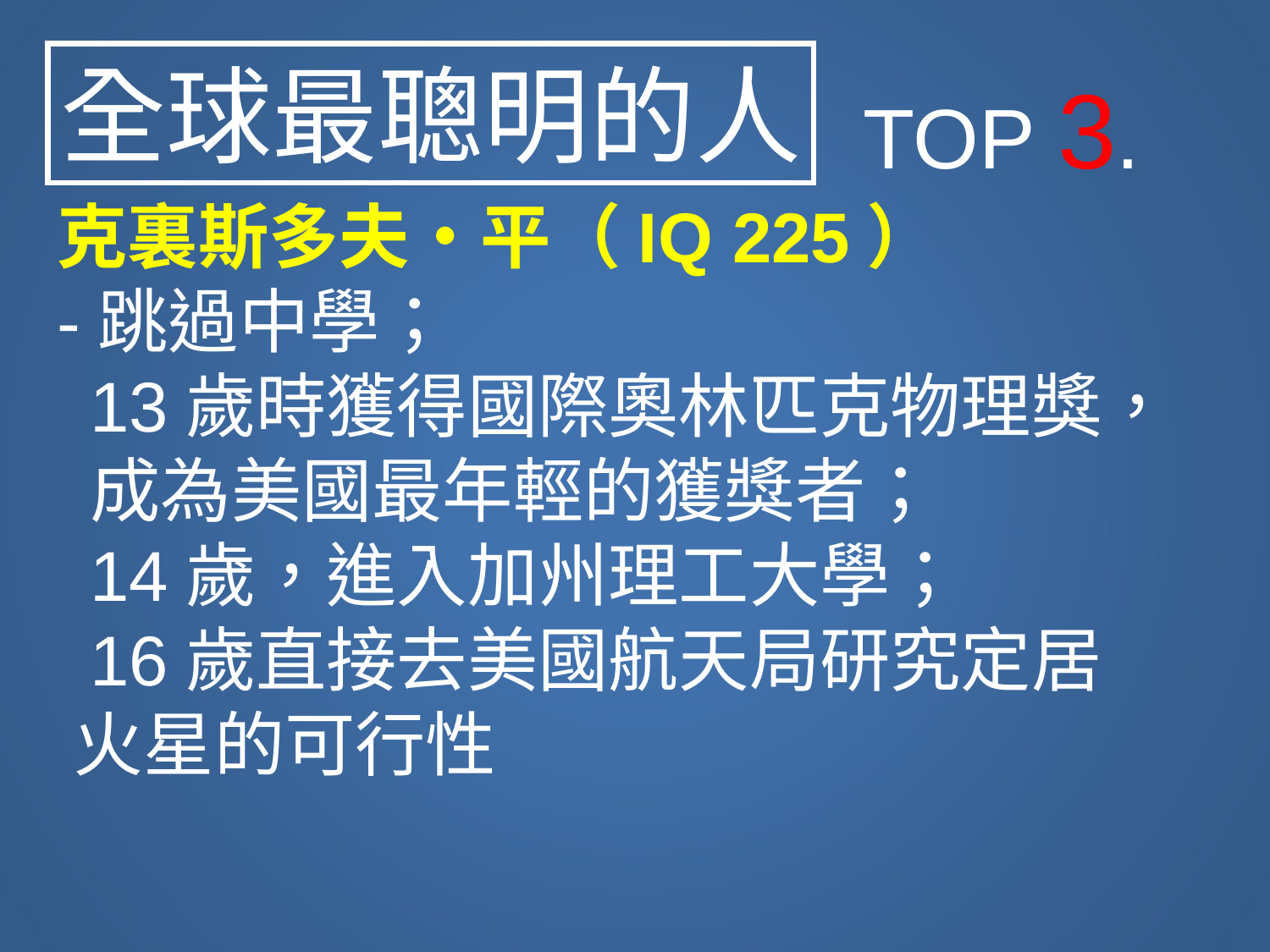

全球最聰明的人
TOP 3.
克裏斯多夫‧平（IQ 225）
-跳過中學；
 13歲時獲得國際奧林匹克物理獎，
 成為美國最年輕的獲獎者；
 14歲，進入加州理工大學；
 16歲直接去美國航天局研究定居
 火星的可行性